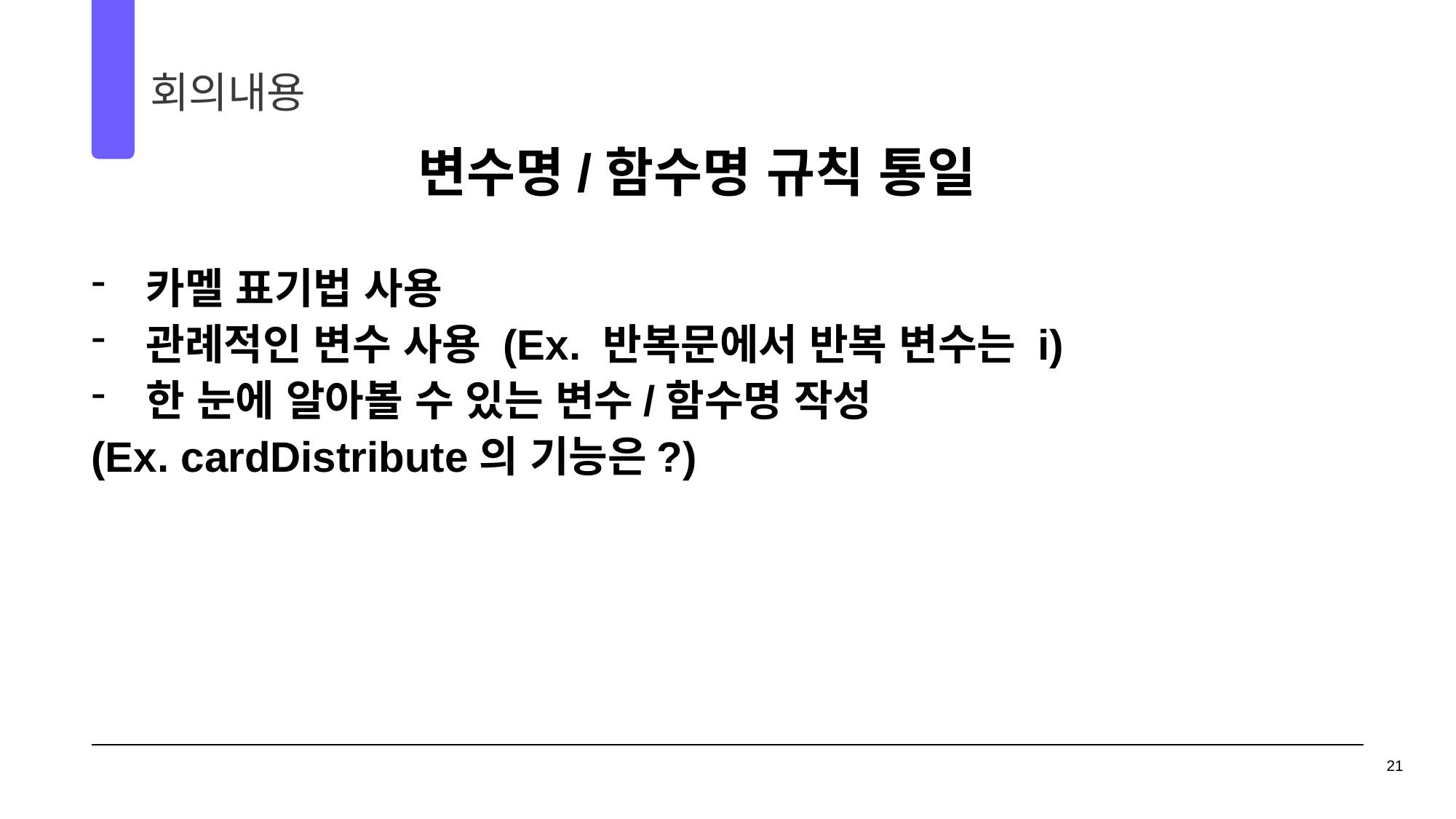

회의내용
01
02
변수명/함수명 규칙 통일
카멜 표기법 사용
관례적인 변수 사용 (Ex. 반복문에서 반복 변수는 i)
한 눈에 알아볼 수 있는 변수/함수명 작성
(Ex. cardDistribute의 기능은?)
21